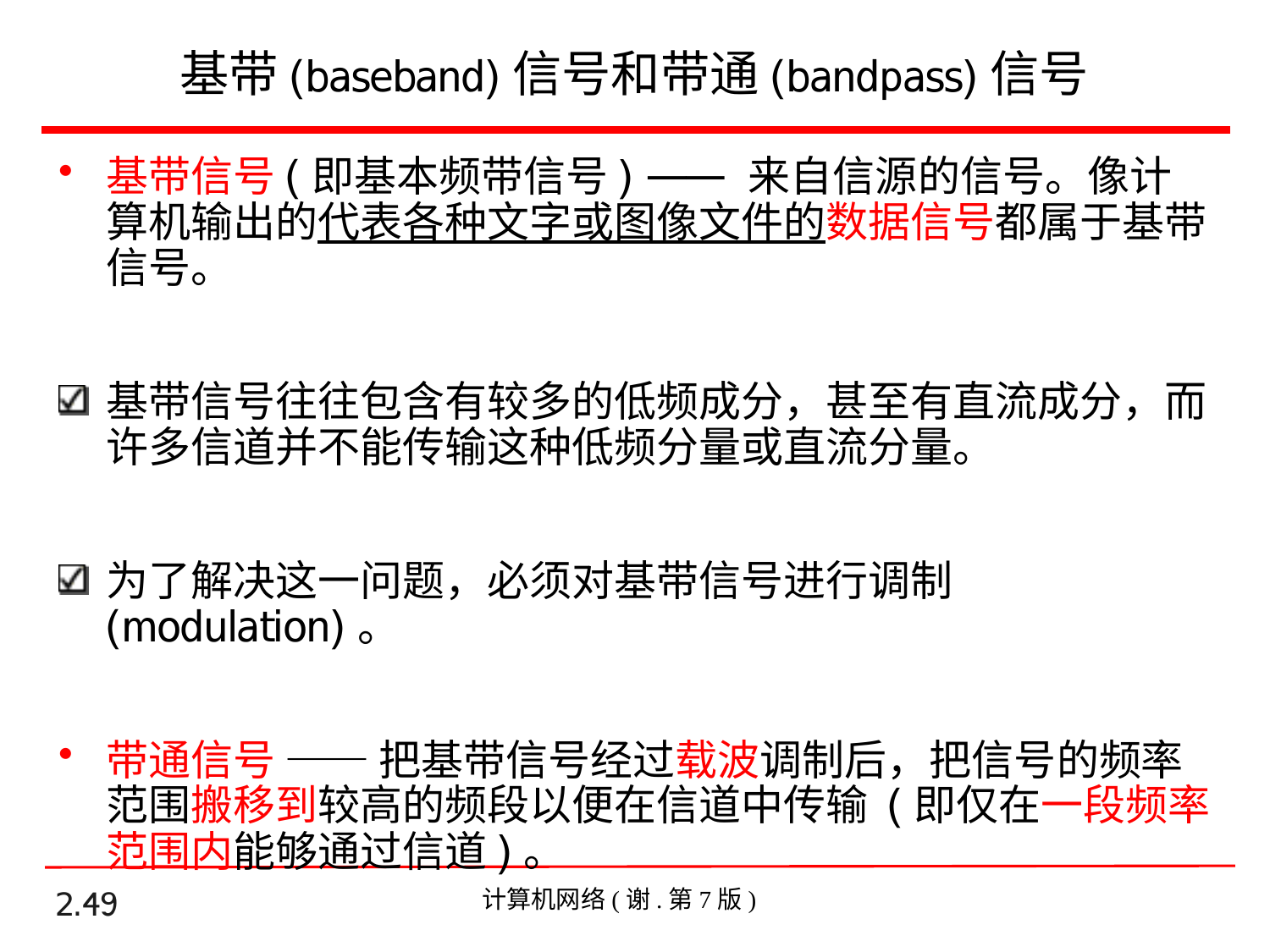

# 基带(baseband)信号和带通(bandpass)信号
基带信号(即基本频带信号) —— 来自信源的信号。像计算机输出的代表各种文字或图像文件的数据信号都属于基带信号。

基带信号往往包含有较多的低频成分，甚至有直流成分，而许多信道并不能传输这种低频分量或直流分量。

为了解决这一问题，必须对基带信号进行调制(modulation)。

带通信号 —— 把基带信号经过载波调制后，把信号的频率范围搬移到较高的频段以便在信道中传输 (即仅在一段频率范围内能够通过信道)。